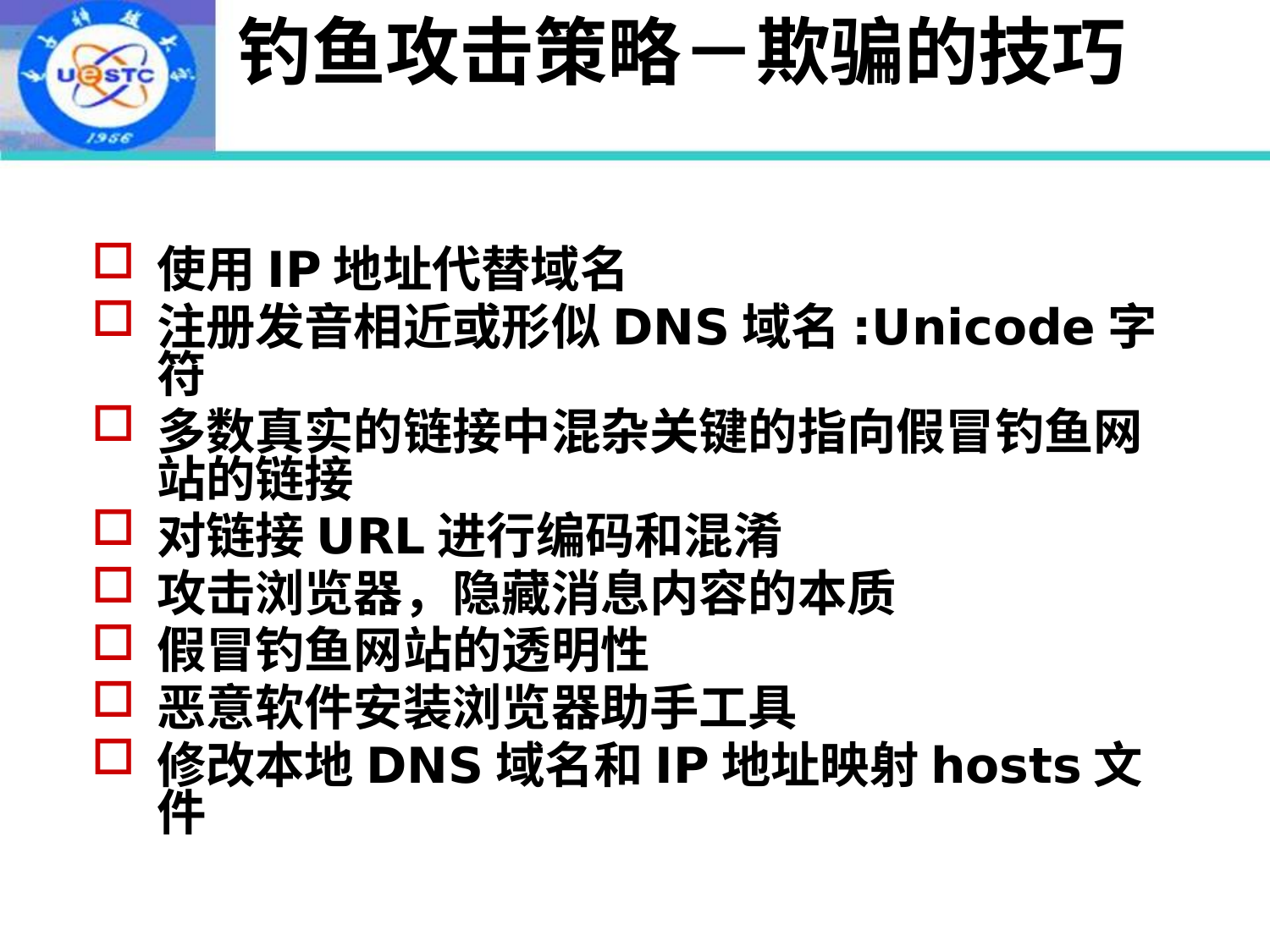

# 钓鱼攻击策略－欺骗的技巧
使用IP地址代替域名
注册发音相近或形似DNS域名:Unicode字符
多数真实的链接中混杂关键的指向假冒钓鱼网站的链接
对链接URL进行编码和混淆
攻击浏览器，隐藏消息内容的本质
假冒钓鱼网站的透明性
恶意软件安装浏览器助手工具
修改本地DNS域名和IP地址映射hosts文件